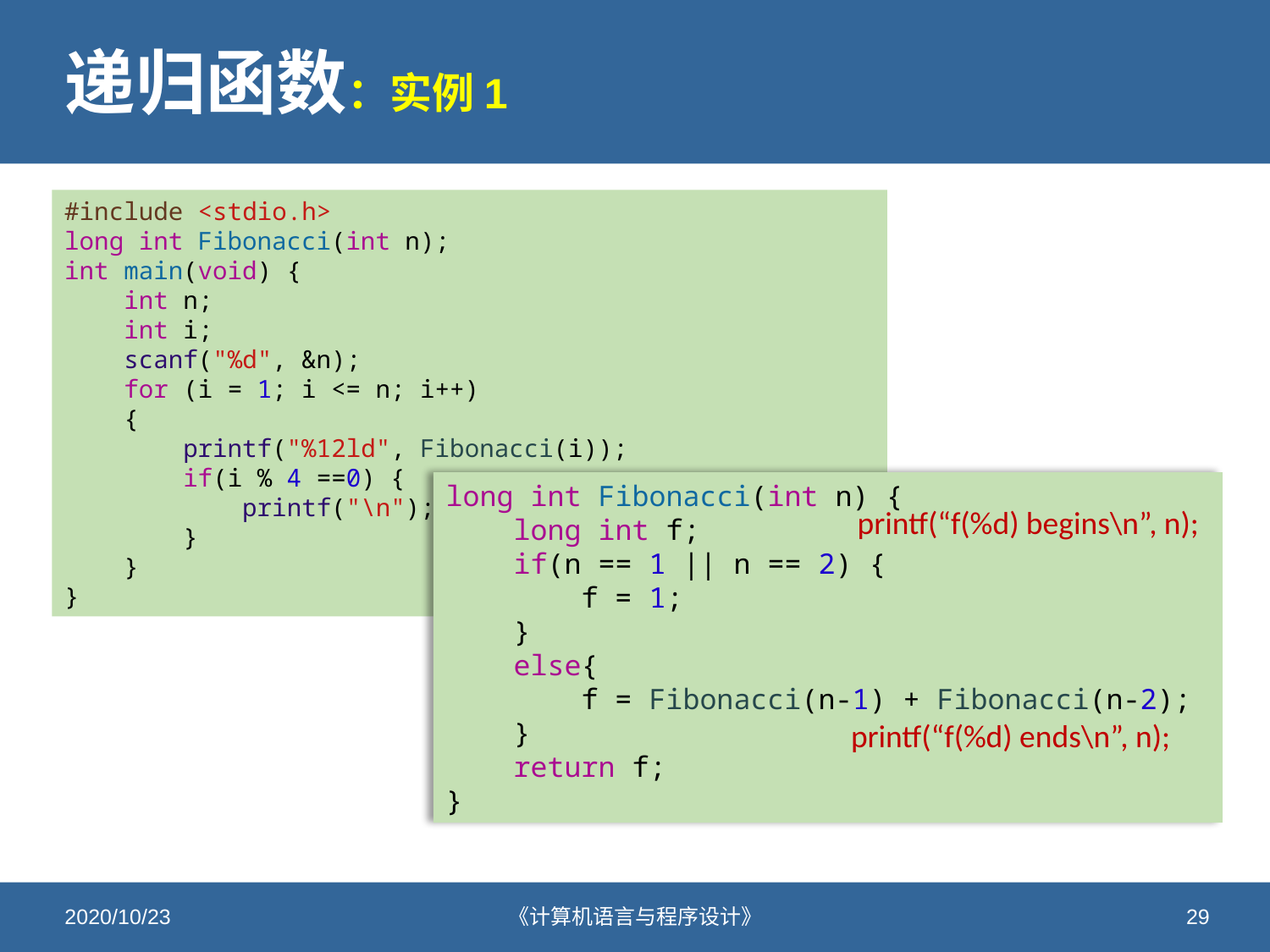

# 递归函数：实例1

#include <stdio.h>
long int Fibonacci(int n);
int main(void) {
    int n;
    int i;
    scanf("%d", &n);
    for (i = 1; i <= n; i++)
    {
        printf("%12ld", Fibonacci(i));
        if(i % 4 ==0) {
            printf("\n");
        }
    }
}
long int Fibonacci(int n) {
    long int f;
    if(n == 1 || n == 2) {
        f = 1;
    }
    else{
        f = Fibonacci(n-1) + Fibonacci(n-2);
    }
    return f;
}
printf(“f(%d) begins\n”, n);
printf(“f(%d) ends\n”, n);
2020/10/23
《计算机语言与程序设计》
29